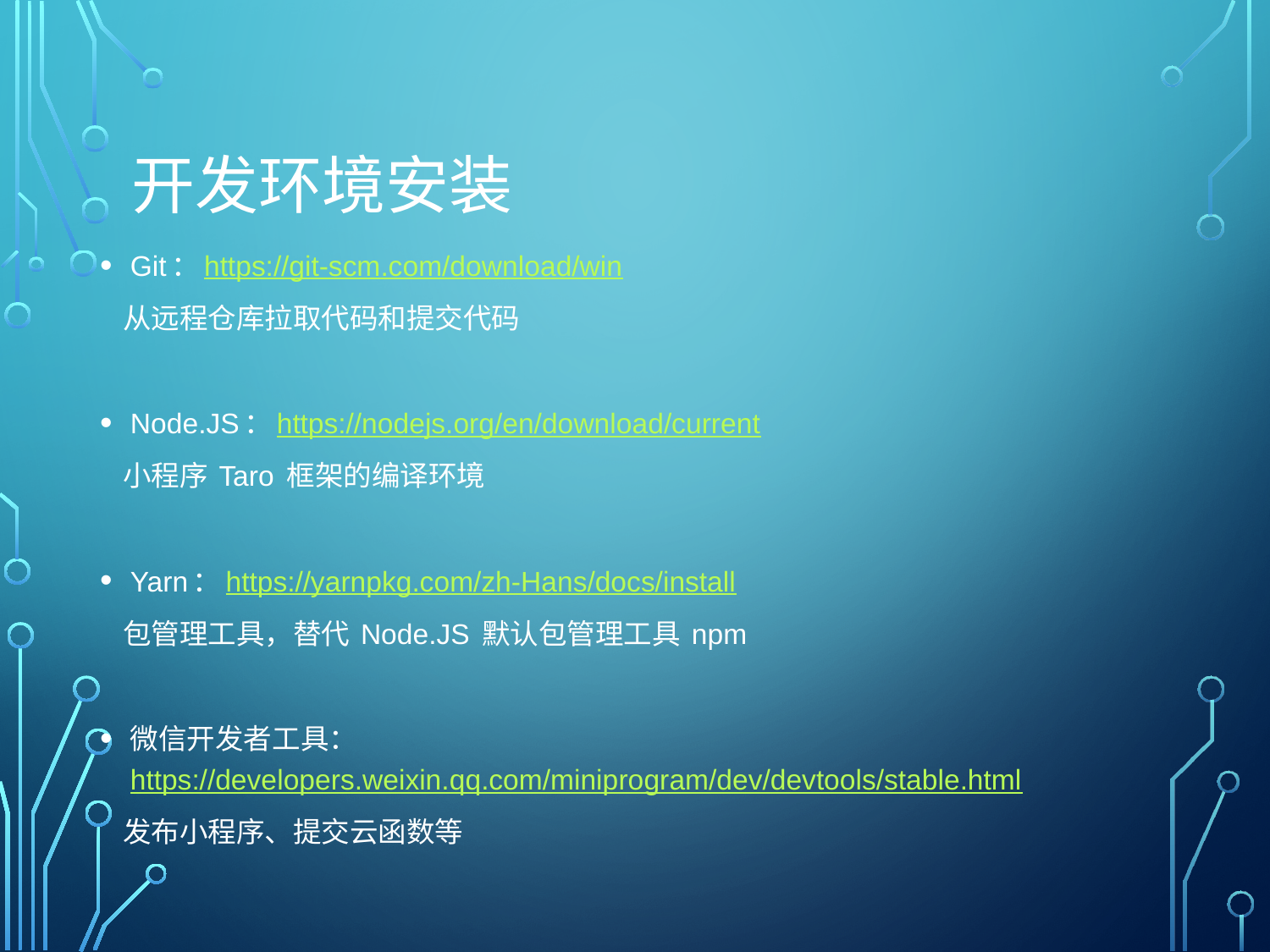

# 开发环境安装
Git：https://git-scm.com/download/win
	从远程仓库拉取代码和提交代码

Node.JS：https://nodejs.org/en/download/current
	小程序 Taro 框架的编译环境

Yarn：https://yarnpkg.com/zh-Hans/docs/install
	包管理工具，替代 Node.JS 默认包管理工具 npm

微信开发者工具：https://developers.weixin.qq.com/miniprogram/dev/devtools/stable.html
	发布小程序、提交云函数等